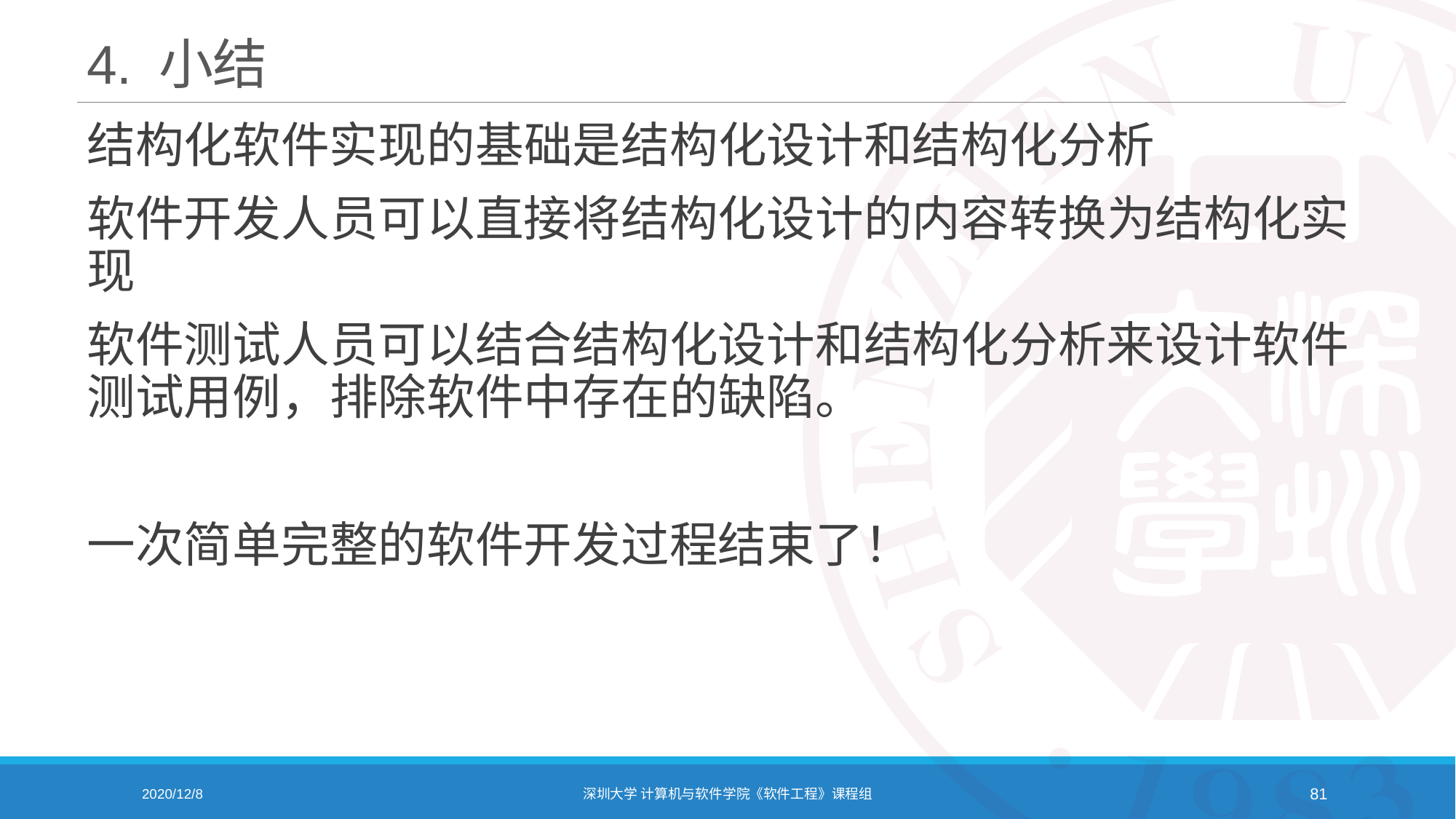

# 4. 小结
结构化软件实现的基础是结构化设计和结构化分析
软件开发人员可以直接将结构化设计的内容转换为结构化实现
软件测试人员可以结合结构化设计和结构化分析来设计软件测试用例，排除软件中存在的缺陷。

一次简单完整的软件开发过程结束了！
2020/12/8
深圳大学 计算机与软件学院《软件工程》课程组
81